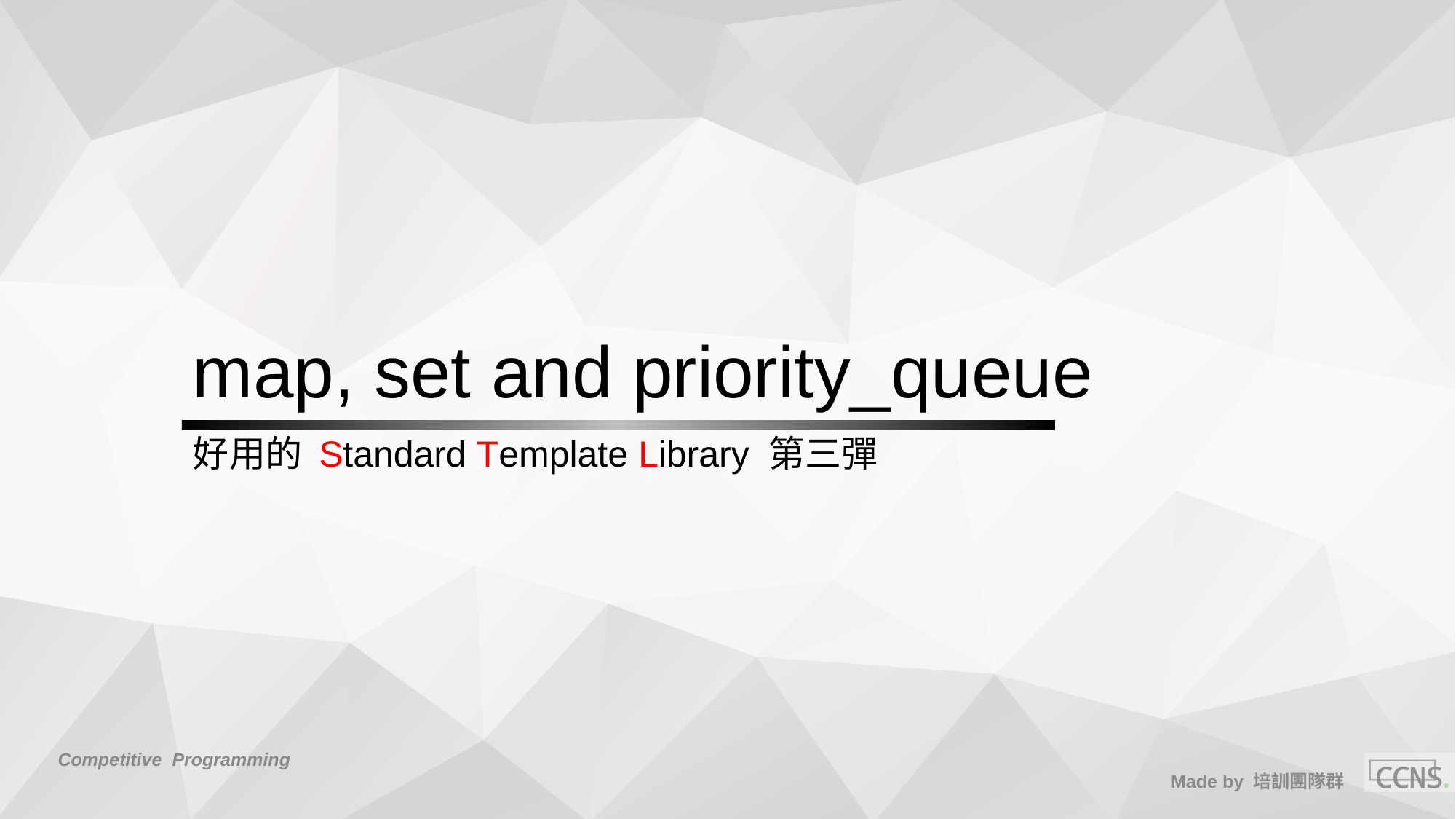

# map, set and priority_queue
好用的 Standard Template Library 第三彈